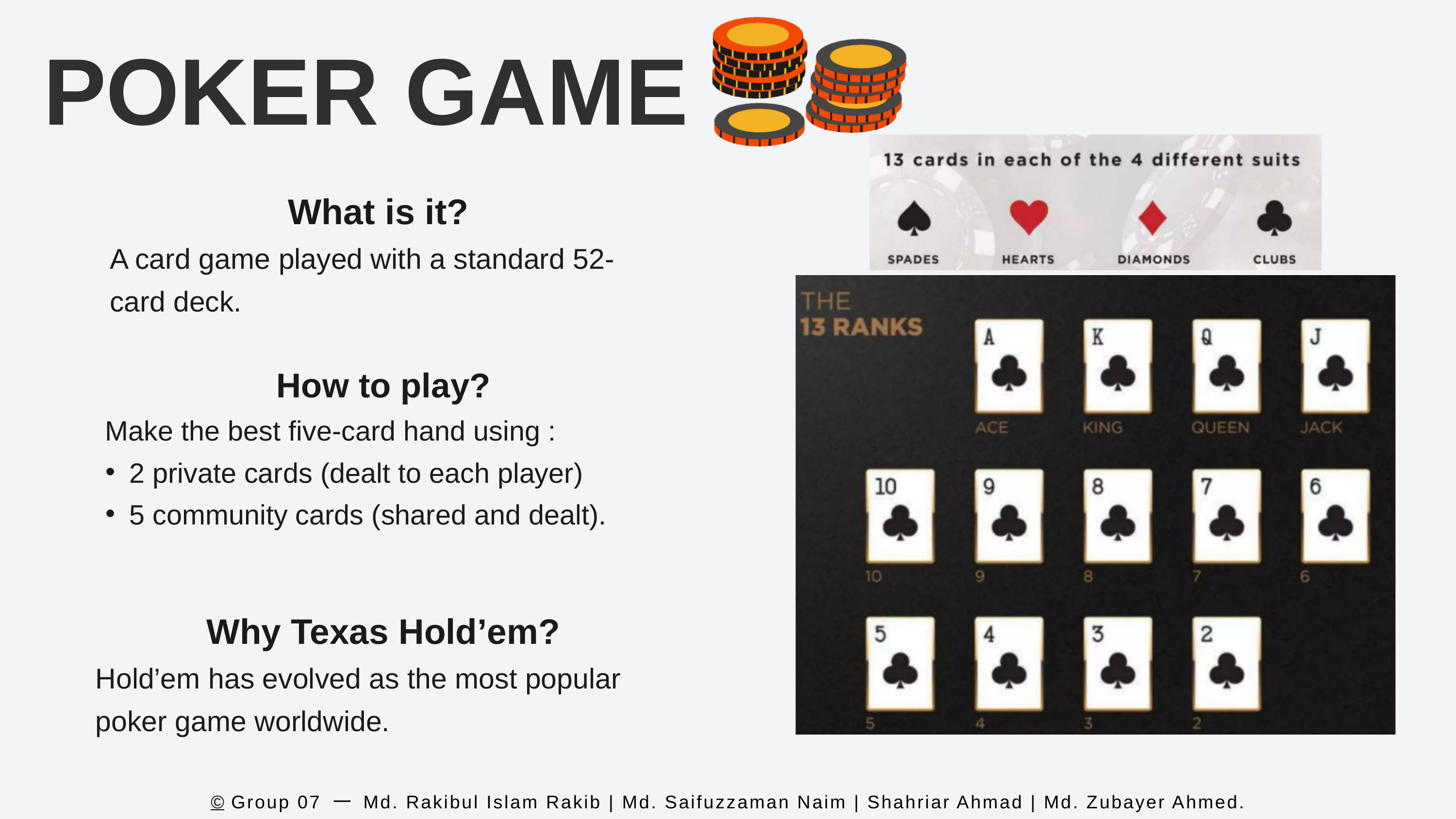

POKER GAME

What is it?
A card game played with a standard 52-card deck.

 How to play?
   Make the best five-card hand using :
2 private cards (dealt to each player)
5 community cards (shared and dealt).

 Why Texas Hold’em?
Hold’em has evolved as the most popular poker game worldwide.
©️ Group 07 一 Md. Rakibul Islam Rakib | Md. Saifuzzaman Naim | Shahriar Ahmad | Md. Zubayer Ahmed.